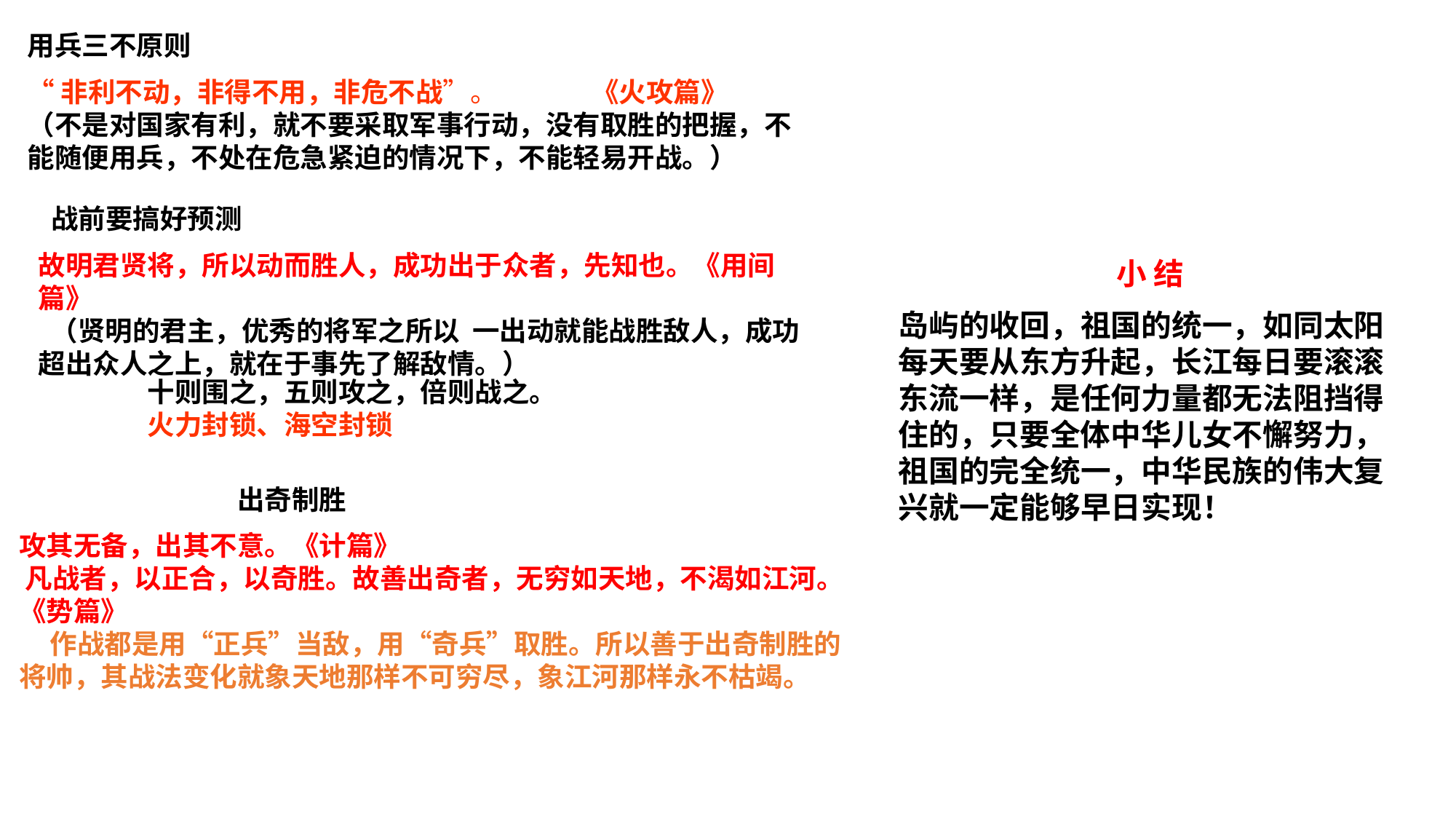

用兵三不原则
“非利不动，非得不用，非危不战”。  	   《火攻篇》
（不是对国家有利，就不要采取军事行动，没有取胜的把握，不能随便用兵，不处在危急紧迫的情况下，不能轻易开战。）
 战前要搞好预测
故明君贤将，所以动而胜人，成功出于众者，先知也。《用间篇》
  （贤明的君主，优秀的将军之所以  一出动就能战胜敌人，成功超出众人之上，就在于事先了解敌情。）
    		小 结
岛屿的收回，祖国的统一，如同太阳每天要从东方升起，长江每日要滚滚东流一样，是任何力量都无法阻挡得住的，只要全体中华儿女不懈努力，祖国的完全统一，中华民族的伟大复兴就一定能够早日实现！
  	十则围之，五则攻之，倍则战之。                                      	火力封锁、海空封锁

　	         	出奇制胜
攻其无备，出其不意。《计篇》
 凡战者，以正合，以奇胜。故善出奇者，无穷如天地，不渴如江河。《势篇》
     作战都是用“正兵”当敌，用“奇兵”取胜。所以善于出奇制胜的将帅，其战法变化就象天地那样不可穷尽，象江河那样永不枯竭。